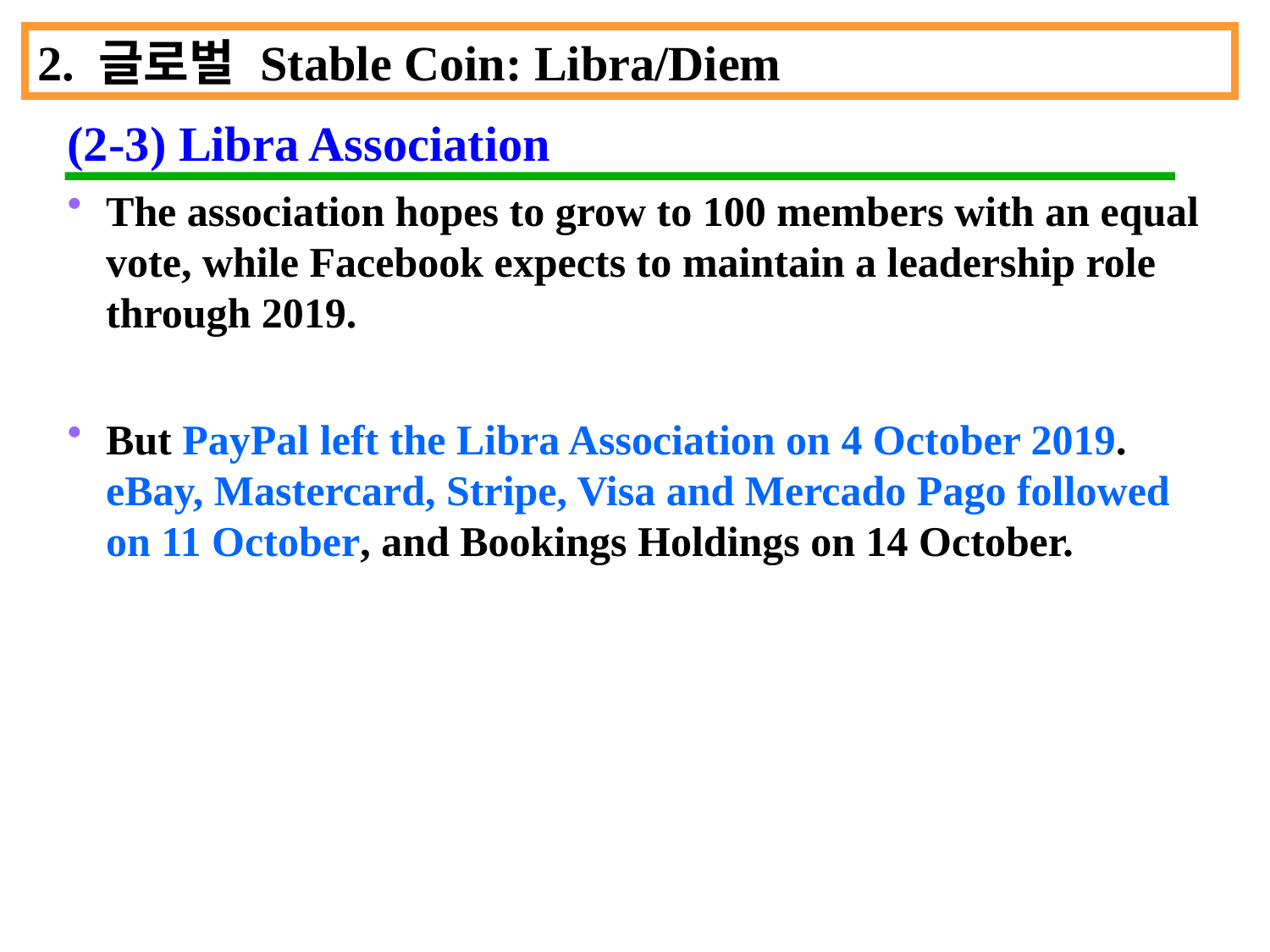

2. 글로벌 Stable Coin: Libra/Diem
(2-3) Libra Association
The association hopes to grow to 100 members with an equal vote, while Facebook expects to maintain a leadership role through 2019.

But PayPal left the Libra Association on 4 October 2019. eBay, Mastercard, Stripe, Visa and Mercado Pago followed on 11 October, and Bookings Holdings on 14 October.